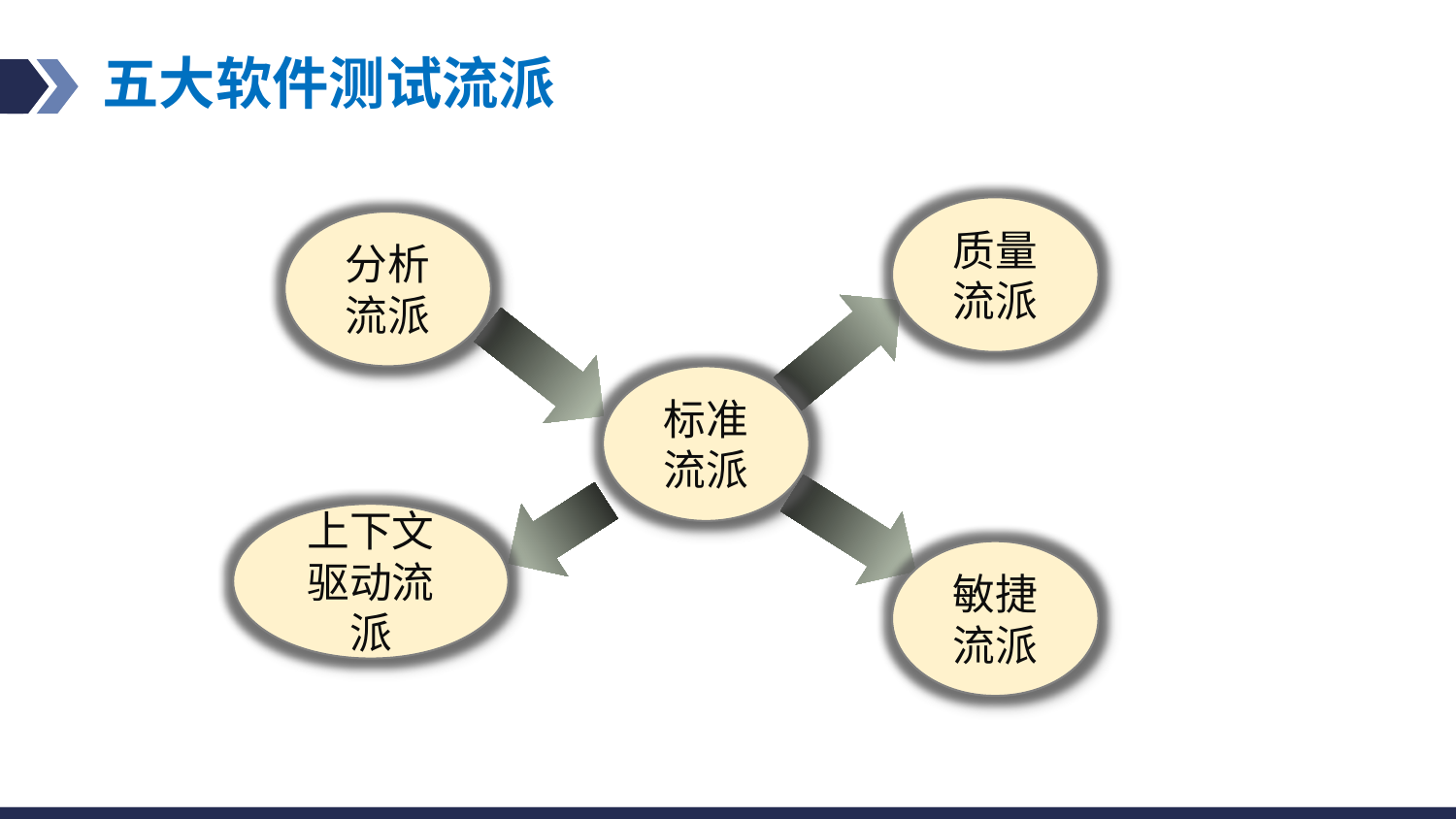

# 五大软件测试流派
质量流派
分析流派

标准流派

上下文驱动流派
敏捷流派